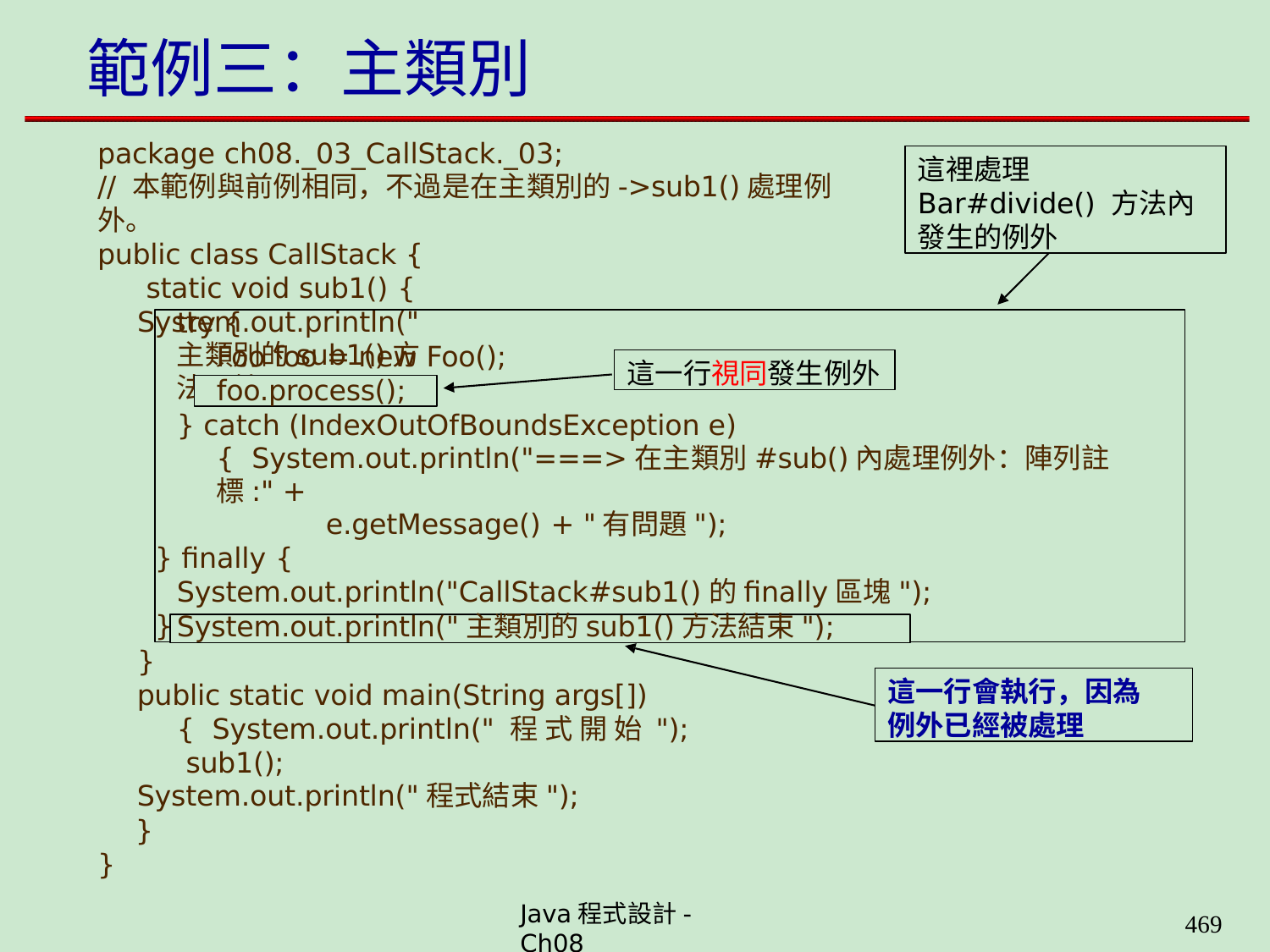

# 範例三：主類別
package ch08._03_CallStack._03;
// 本範例與前例相同，不過是在主類別的->sub1()處理例外。
public class CallStack {  static void sub1() {
System.out.println("主類別的sub1()方法開始");
這裡處理Bar#divide() 方法內發生的例外

try {
Foo foo = new Foo();

} catch (IndexOutOfBoundsException e) {  System.out.println("===>在主類別#sub()內處理例外：陣列註標:" +
e.getMessage() + "有問題");
} finally {
System.out.println("CallStack#sub1()的finally區塊");
}
這一行視同發生例外

foo.process();
System.out.println("主類別的sub1()方法結束");
}
public static void main(String args[]) {  System.out.println(" 程 式 開 始 ");  sub1();
System.out.println("程式結束");
}

這一行會執行，因為 例外已經被處理
}
Java程式設計-Ch08
469